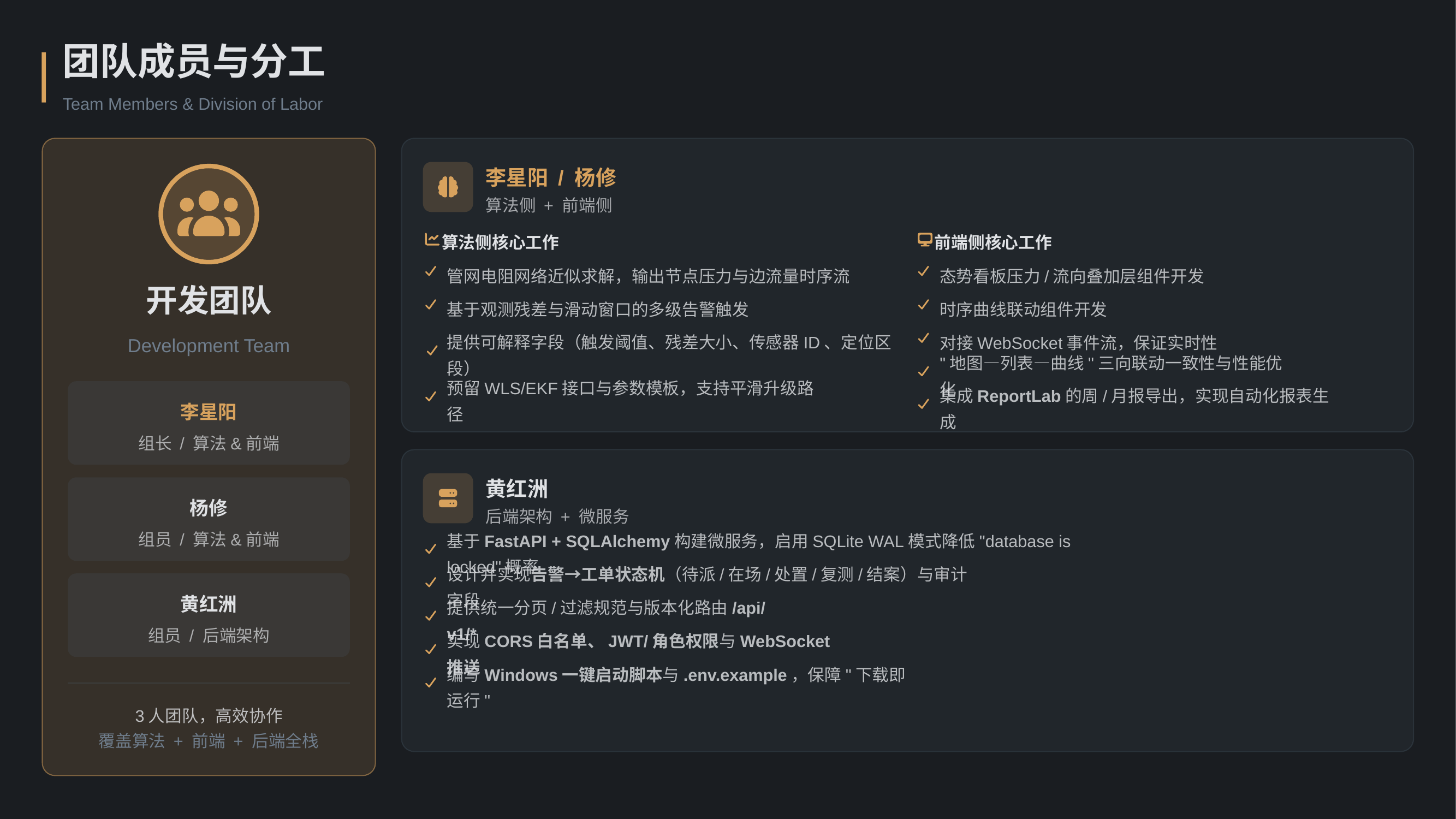

团队成员与分工

Team Members & Division of Labor

李星阳 / 杨修

算法侧 + 前端侧
算法侧核心工作
前端侧核心工作

管网电阻网络近似求解，输出节点压力与边流量时序流
态势看板压力/流向叠加层组件开发

开发团队
基于观测残差与滑动窗口的多级告警触发
时序曲线联动组件开发

Development Team
提供可解释字段（触发阈值、残差大小、传感器ID、定位区段）
对接WebSocket事件流，保证实时性

"地图—列表—曲线"三向联动一致性与性能优化

预留WLS/EKF接口与参数模板，支持平滑升级路径

集成ReportLab的周/月报导出，实现自动化报表生成
李星阳

组长 / 算法&前端

黄红洲

杨修
后端架构 + 微服务
组员 / 算法&前端
基于FastAPI + SQLAlchemy构建微服务，启用SQLite WAL模式降低"database is locked"概率

设计并实现告警→工单状态机（待派/在场/处置/复测/结案）与审计字段

黄红洲
提供统一分页/过滤规范与版本化路由/api/v1/*

组员 / 后端架构
实现CORS白名单、JWT/角色权限与WebSocket推送

编写Windows一键启动脚本与.env.example，保障"下载即运行"

3人团队，高效协作
覆盖算法 + 前端 + 后端全栈